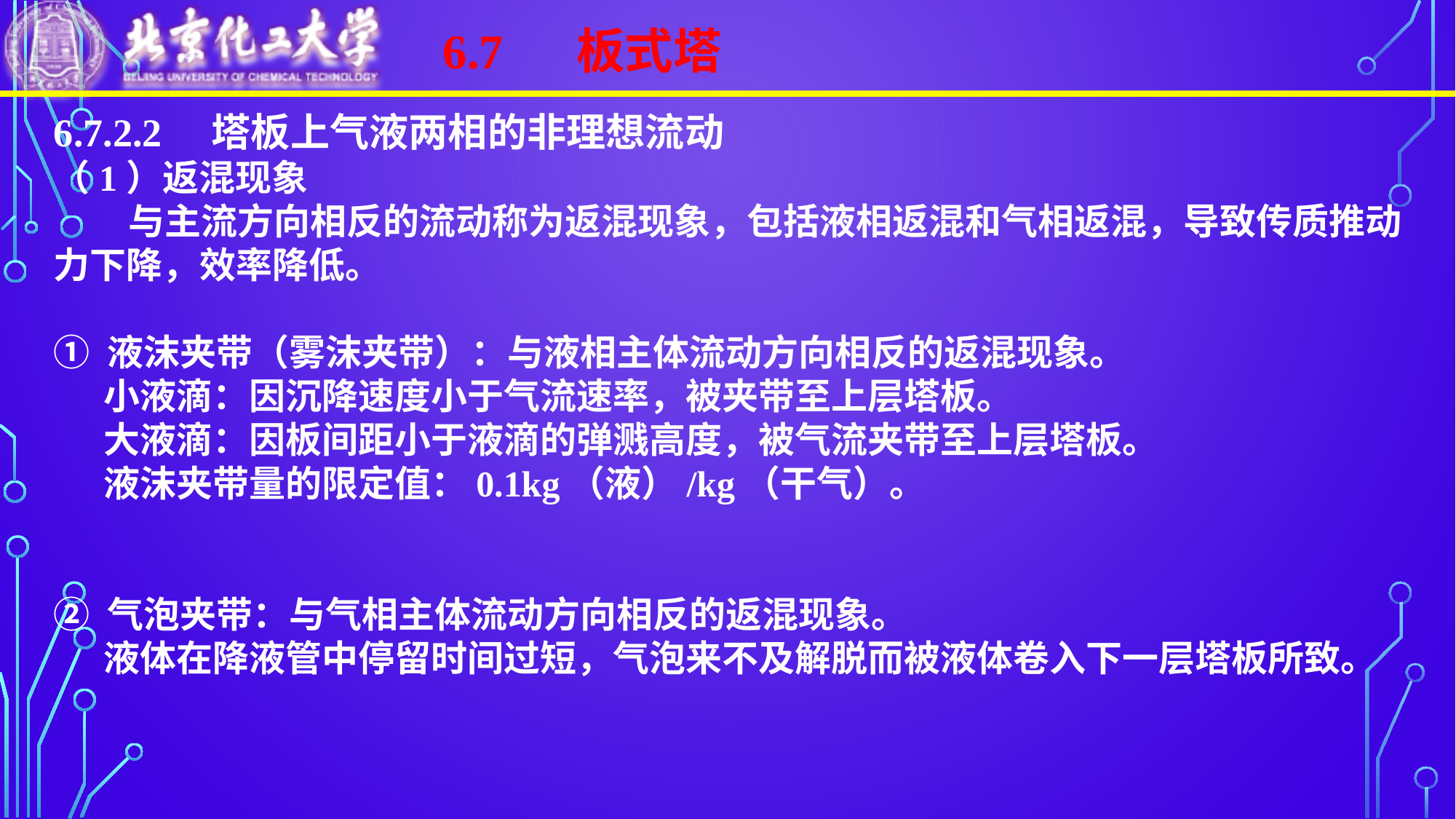

6.7     板式塔
6.7.2.2    塔板上气液两相的非理想流动
（1）返混现象
        与主流方向相反的流动称为返混现象，包括液相返混和气相返混，导致传质推动力下降，效率降低。

① 液沫夹带（雾沫夹带）：与液相主体流动方向相反的返混现象。
     小液滴：因沉降速度小于气流速率，被夹带至上层塔板。
     大液滴：因板间距小于液滴的弹溅高度，被气流夹带至上层塔板。
     液沫夹带量的限定值：0.1kg（液）/kg（干气）。

② 气泡夹带：与气相主体流动方向相反的返混现象。
     液体在降液管中停留时间过短，气泡来不及解脱而被液体卷入下一层塔板所致。